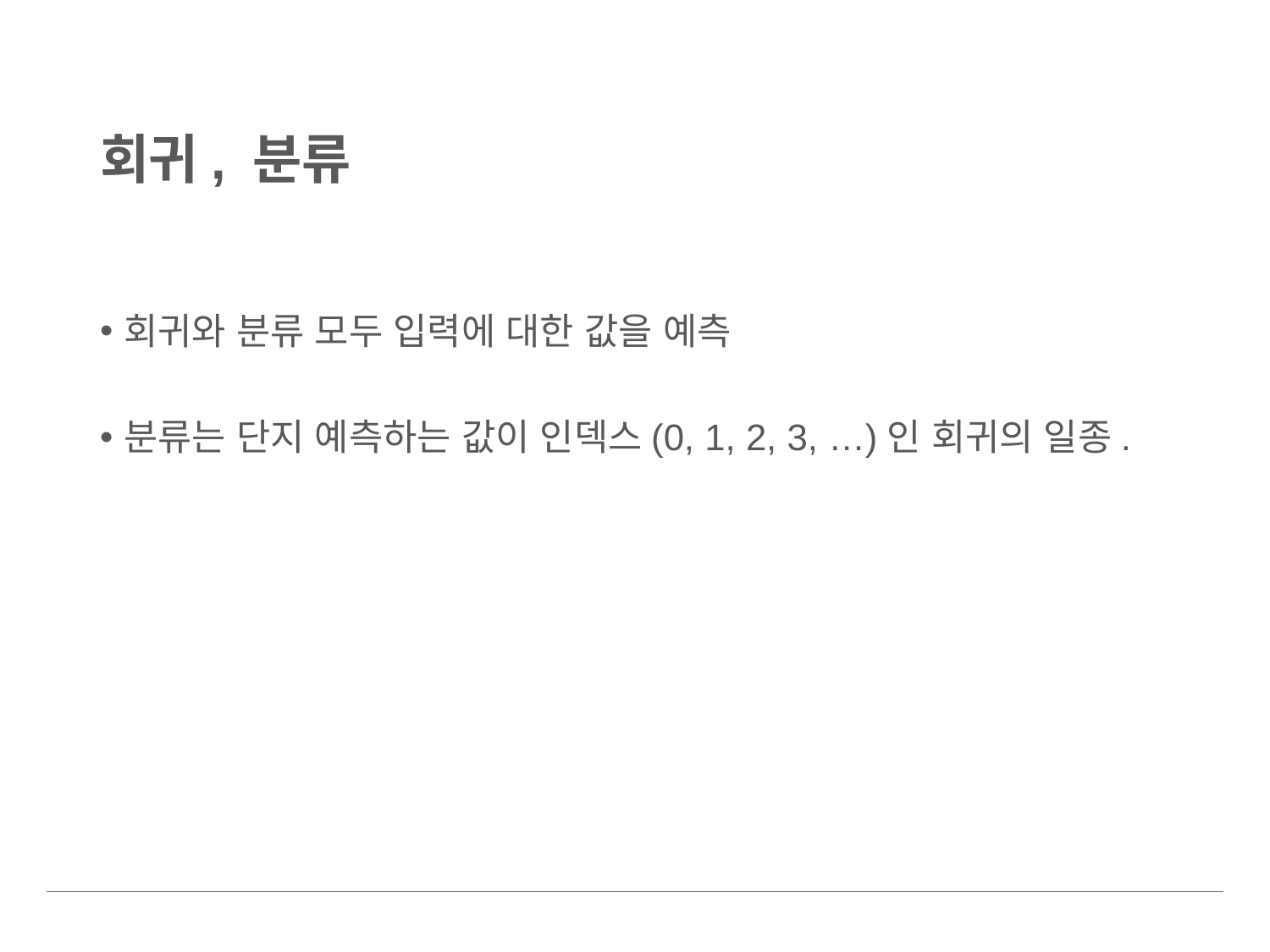

# 회귀, 분류
회귀와 분류 모두 입력에 대한 값을 예측

분류는 단지 예측하는 값이 인덱스(0, 1, 2, 3, …)인 회귀의 일종.